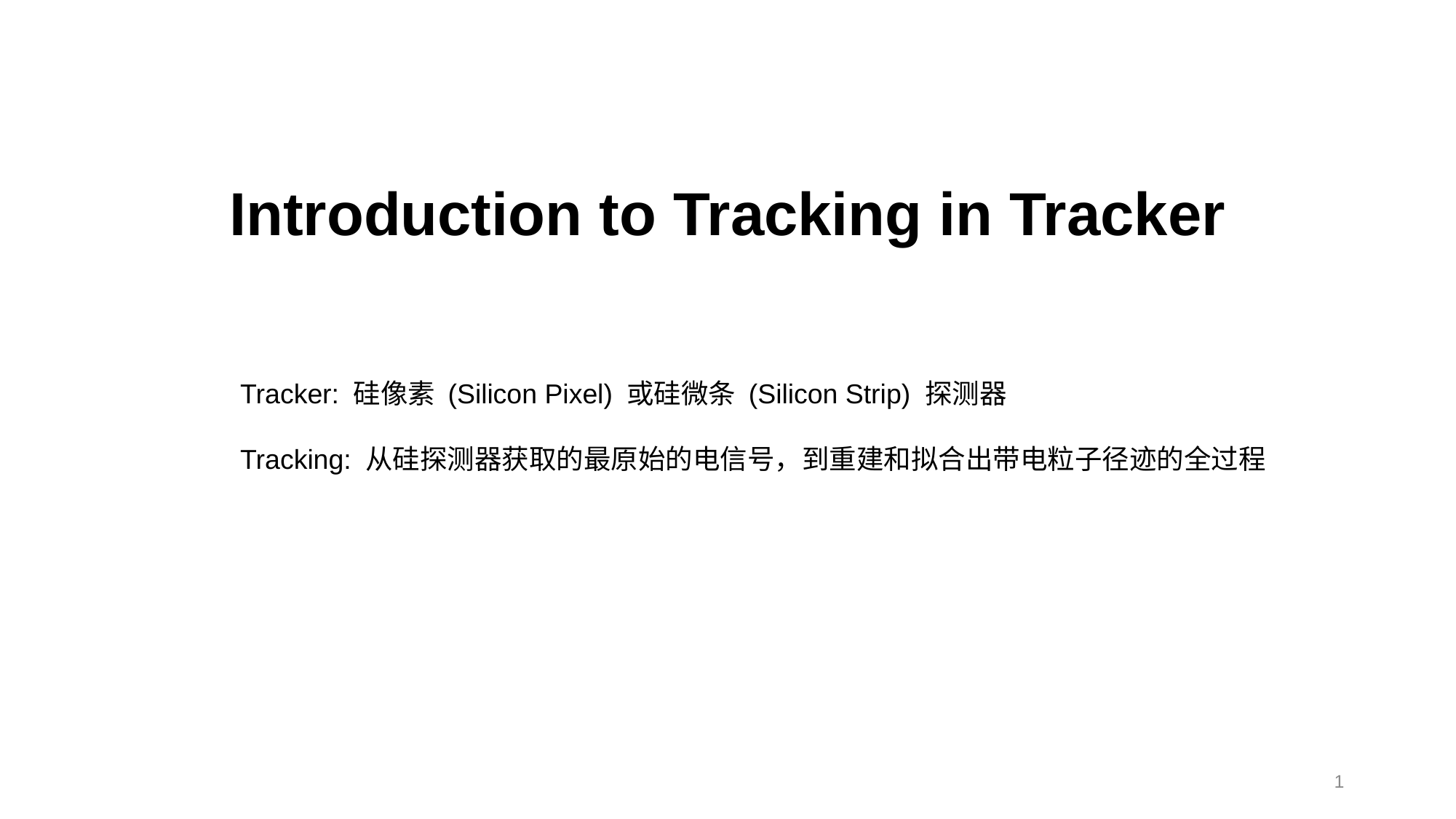

Introduction to Tracking in Tracker
Tracker: 硅像素 (Silicon Pixel) 或硅微条 (Silicon Strip) 探测器

Tracking: 从硅探测器获取的最原始的电信号，到重建和拟合出带电粒子径迹的全过程
1